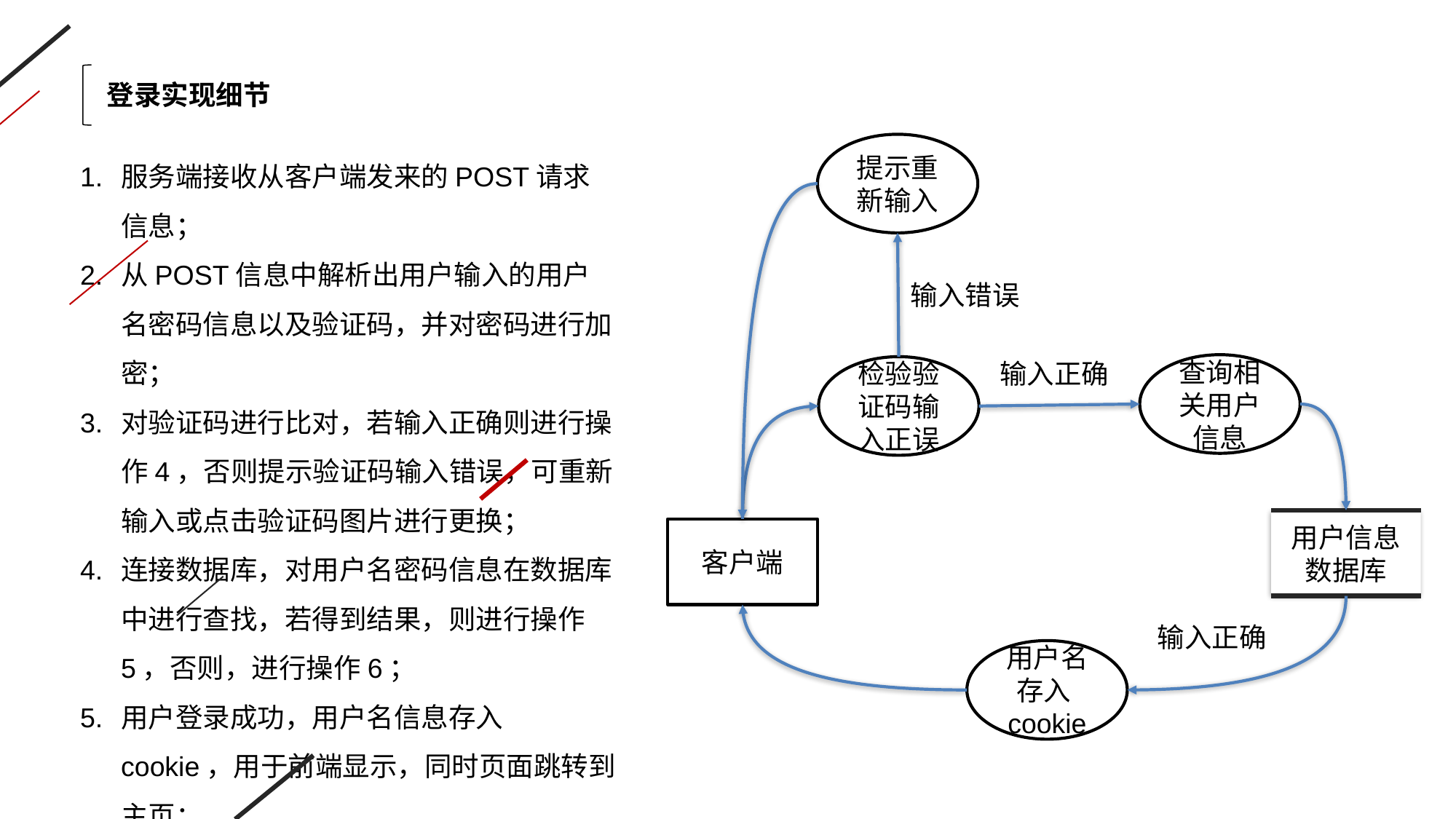

登录实现细节
服务端接收从客户端发来的POST请求信息；
从POST信息中解析出用户输入的用户名密码信息以及验证码，并对密码进行加密；
对验证码进行比对，若输入正确则进行操作4，否则提示验证码输入错误，可重新输入或点击验证码图片进行更换；
连接数据库，对用户名密码信息在数据库中进行查找，若得到结果，则进行操作5，否则，进行操作6；
用户登录成功，用户名信息存入cookie，用于前端显示，同时页面跳转到主页；
用户登录失败，提示用户名或密码错误；
提示重新输入
输入错误
输入正确
查询相关用户信息
检验验证码输入正误
用户信息数据库
客户端
输入正确
用户名存入cookie